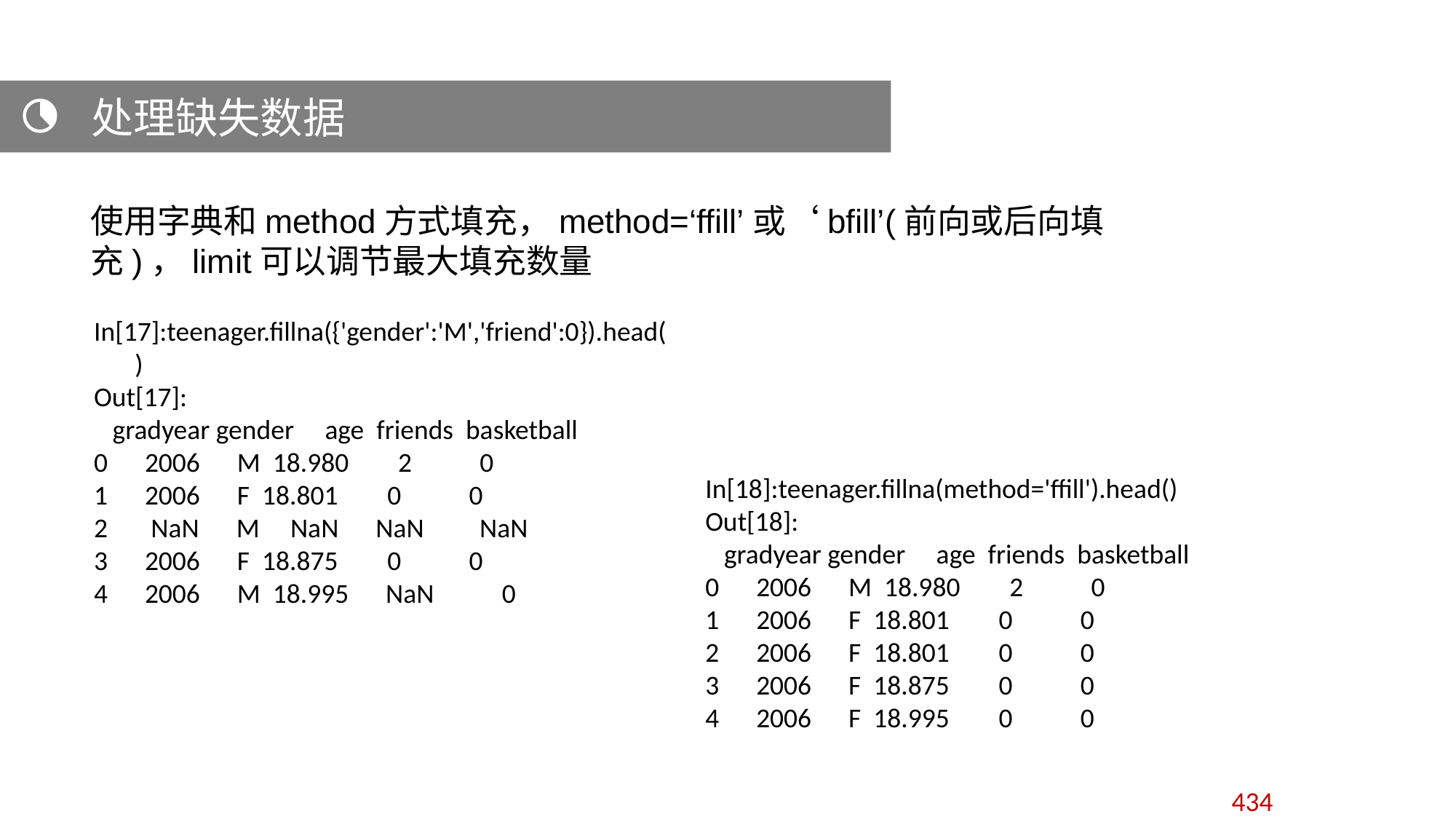

处理缺失数据

使用字典和method方式填充，method=‘ffill’或‘bfill’(前向或后向填充)，limit可以调节最大填充数量
In[17]:teenager.fillna({'gender':'M','friend':0}).head()
Out[17]:
   gradyear gender     age  friends  basketball
0      2006      M  18.980        2           0
1      2006      F  18.801        0           0
2       NaN      M     NaN      NaN         NaN
3      2006      F  18.875        0           0
4      2006      M  18.995      NaN           0
In[18]:teenager.fillna(method='ffill').head()
Out[18]:
   gradyear gender     age  friends  basketball
0      2006      M  18.980        2           0
1      2006      F  18.801        0           0
2      2006      F  18.801        0           0
3      2006      F  18.875        0           0
4      2006      F  18.995        0           0

434